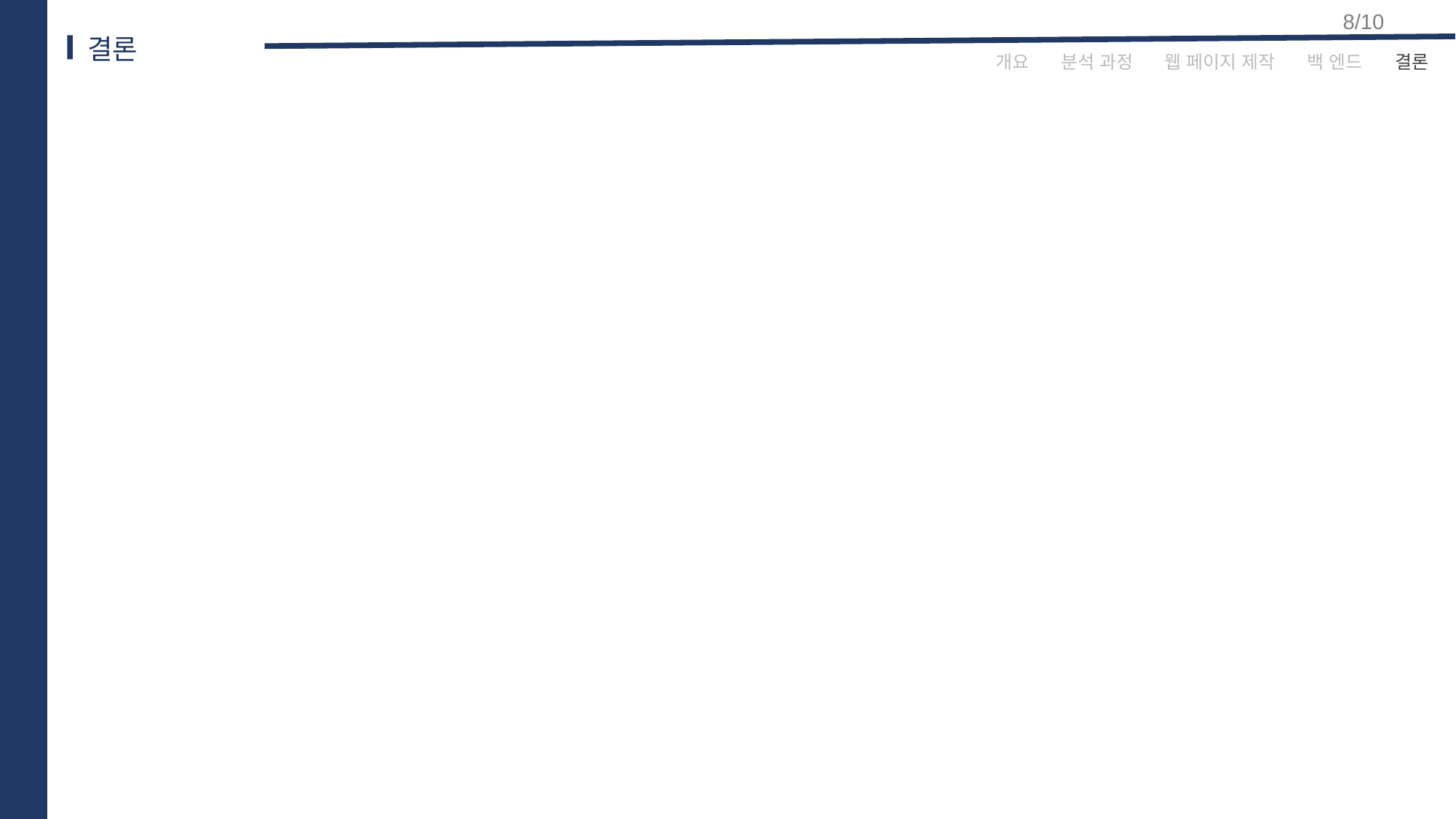

8/10
결론

개요
분석 과정
웹 페이지 제작
백 엔드
결론